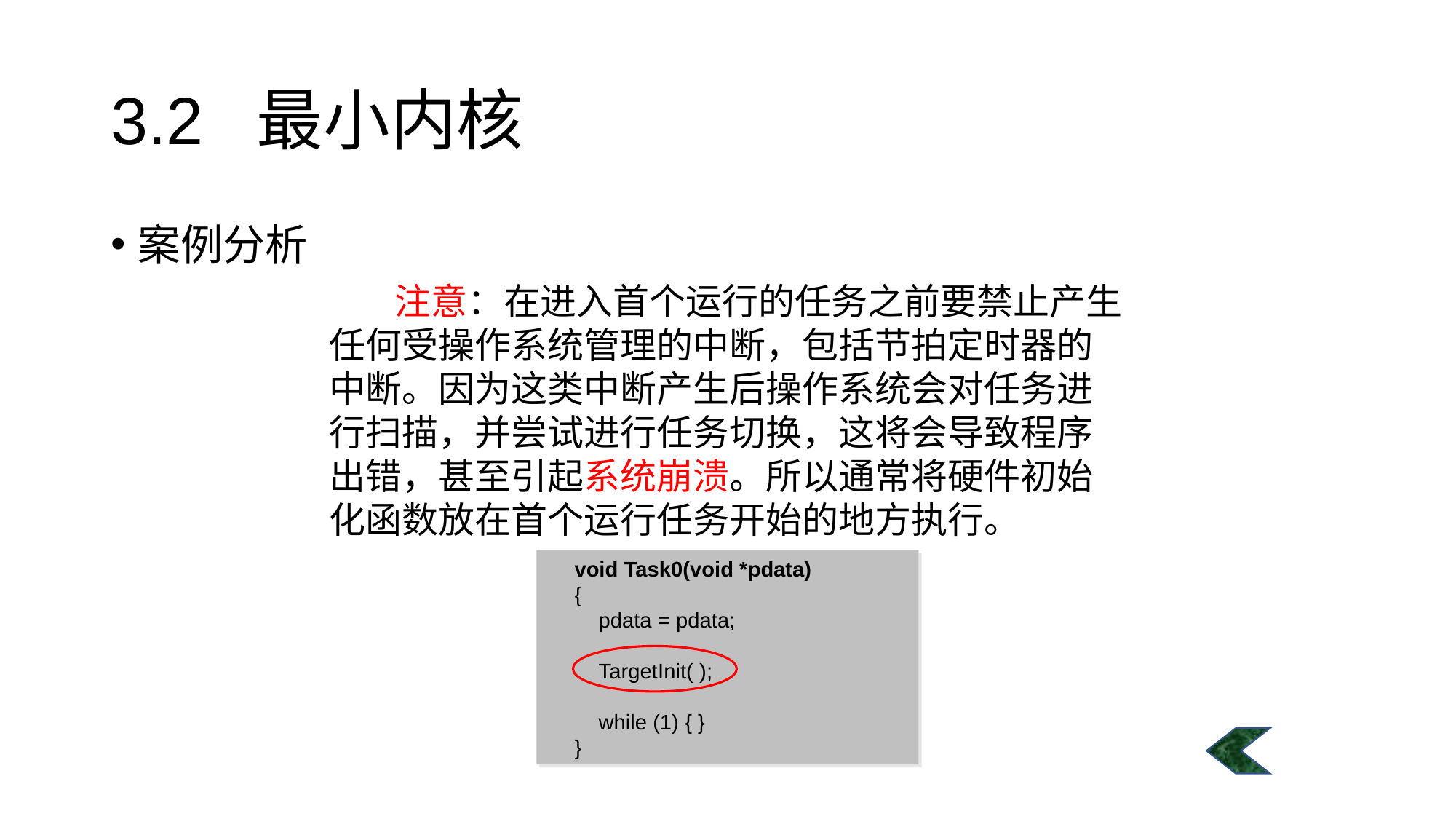

# 3.2  最小内核
案例分析
       注意：在进入首个运行的任务之前要禁止产生任何受操作系统管理的中断，包括节拍定时器的中断。因为这类中断产生后操作系统会对任务进行扫描，并尝试进行任务切换，这将会导致程序出错，甚至引起系统崩溃。所以通常将硬件初始化函数放在首个运行任务开始的地方执行。
void Task0(void *pdata)
{
    pdata = pdata;
    TargetInit( );

    while (1) { }
}